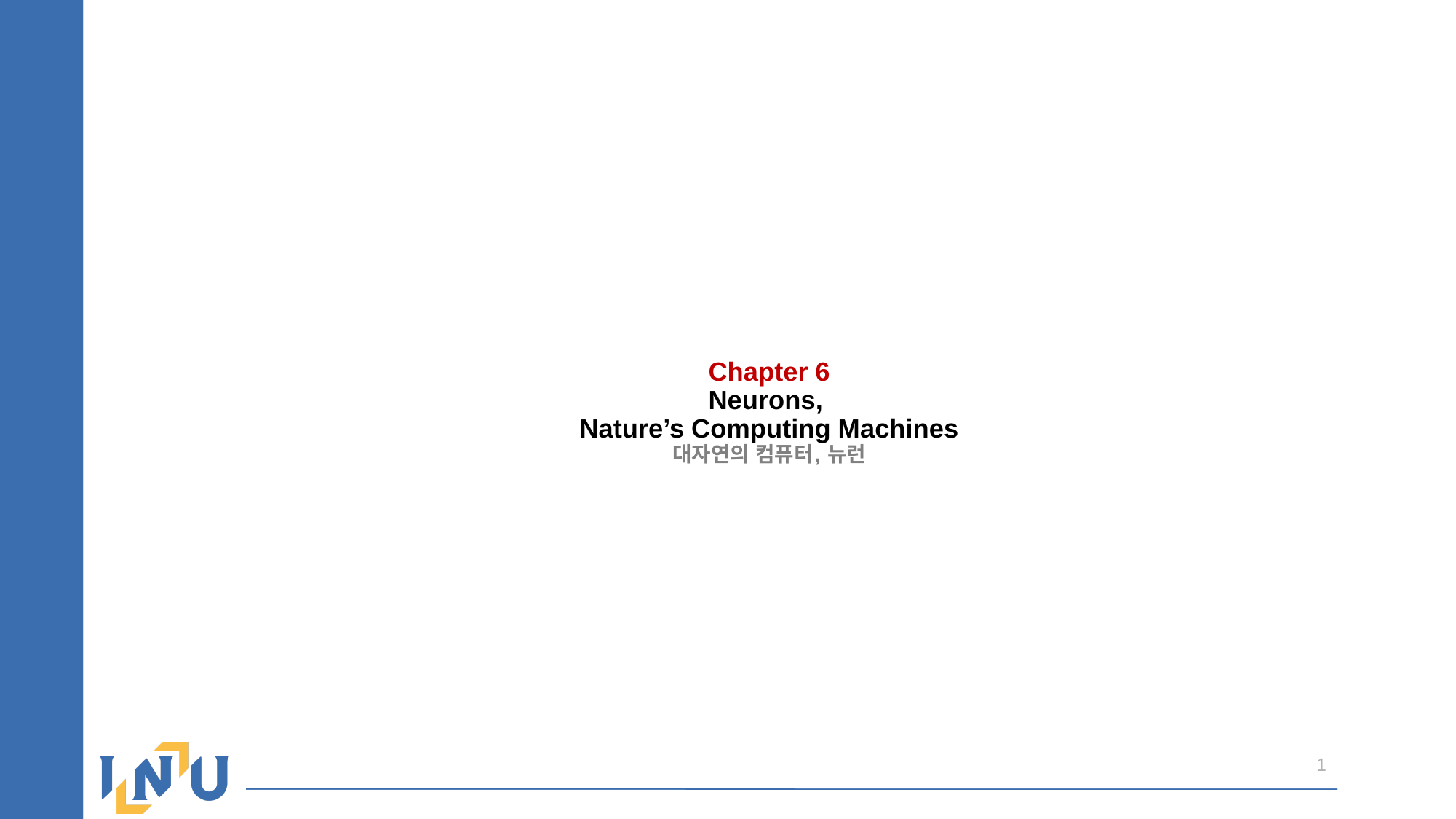

# Chapter 6 Neurons, Nature’s Computing Machines 대자연의 컴퓨터, 뉴런
1